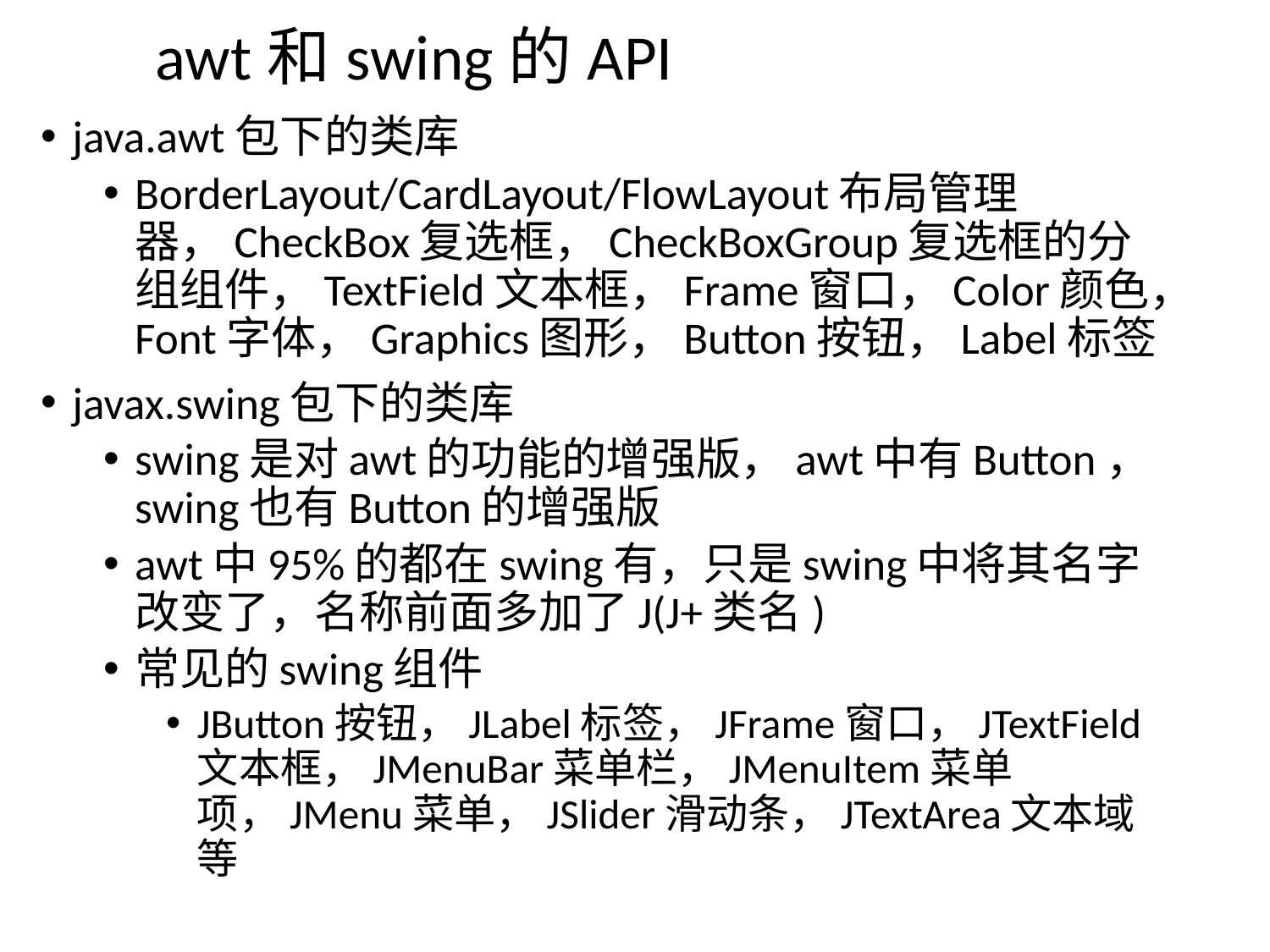

awt和swing的API
java.awt包下的类库
BorderLayout/CardLayout/FlowLayout布局管理器，CheckBox复选框，CheckBoxGroup复选框的分组组件，TextField文本框，Frame窗口，Color颜色，Font字体，Graphics图形，Button按钮，Label标签
javax.swing包下的类库
swing是对awt的功能的增强版，awt中有Button，swing也有Button的增强版
awt中95%的都在swing有，只是swing中将其名字改变了，名称前面多加了J(J+类名)
常见的swing组件
JButton按钮，JLabel标签，JFrame窗口，JTextField文本框，JMenuBar菜单栏，JMenuItem菜单项，JMenu菜单，JSlider滑动条，JTextArea文本域等